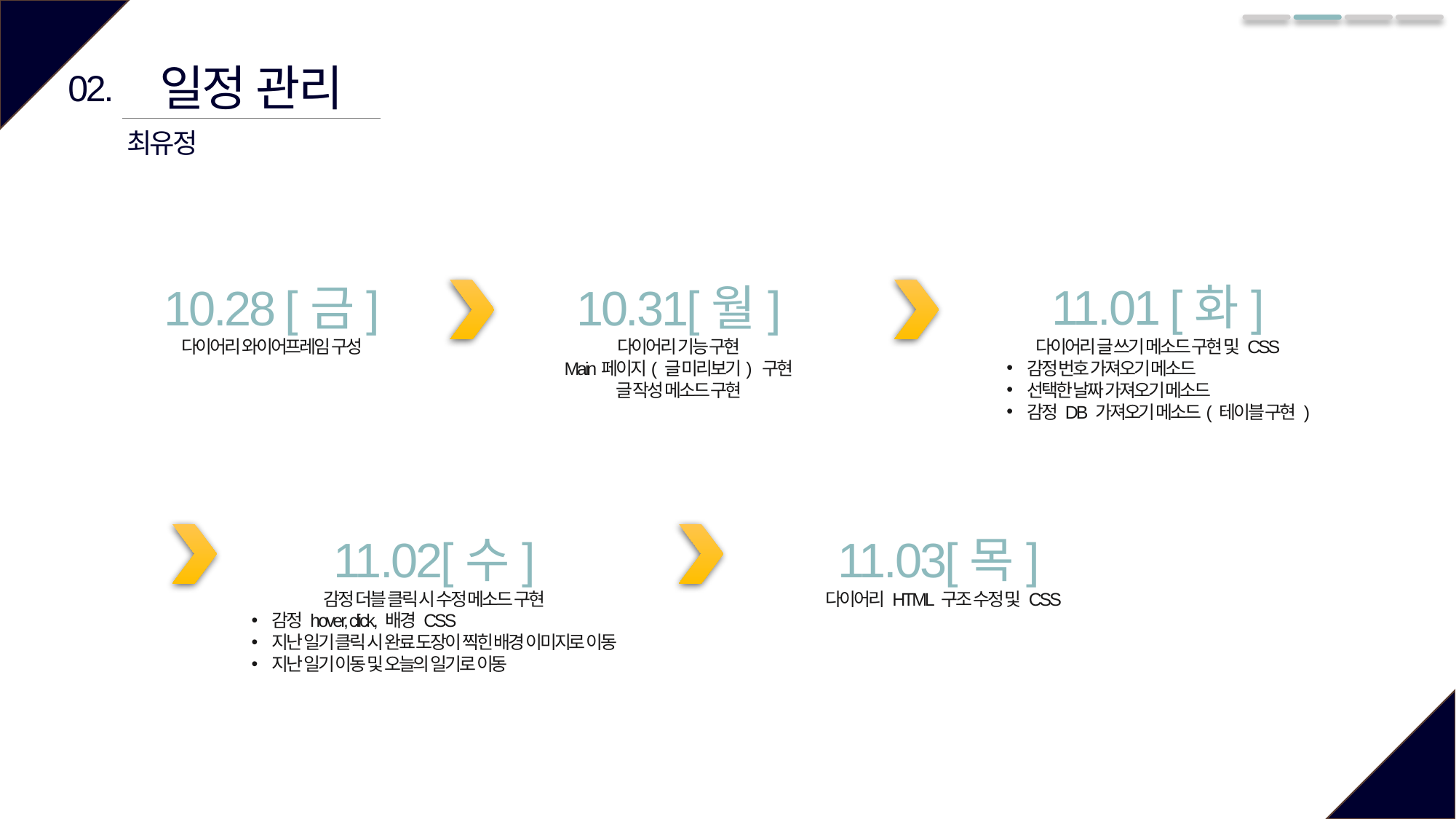

일정 관리
02.
최유정
10.28 [금]
다이어리 와이어프레임 구성
10.31[월]
다이어리 기능 구현
Main페이지( 글 미리보기)  구현
글 작성 메소드 구현
11.01 [화]
다이어리 글 쓰기 메소드 구현 및 CSS
감정 번호 가져오기 메소드
선택한 날짜 가져오기 메소드
감정 DB 가져오기 메소드( 테이블 구현 )

11.02[수]
감정 더블 클릭 시 수정 메소드 구현
감정 hover, click, 배경 CSS
지난 일기 클릭 시 완료 도장이 찍힌 배경 이미지로 이동
지난 일기 이동 및 오늘의 일기로 이동

11.03[목]
 다이어리 HTML 구조 수정 및 CSS